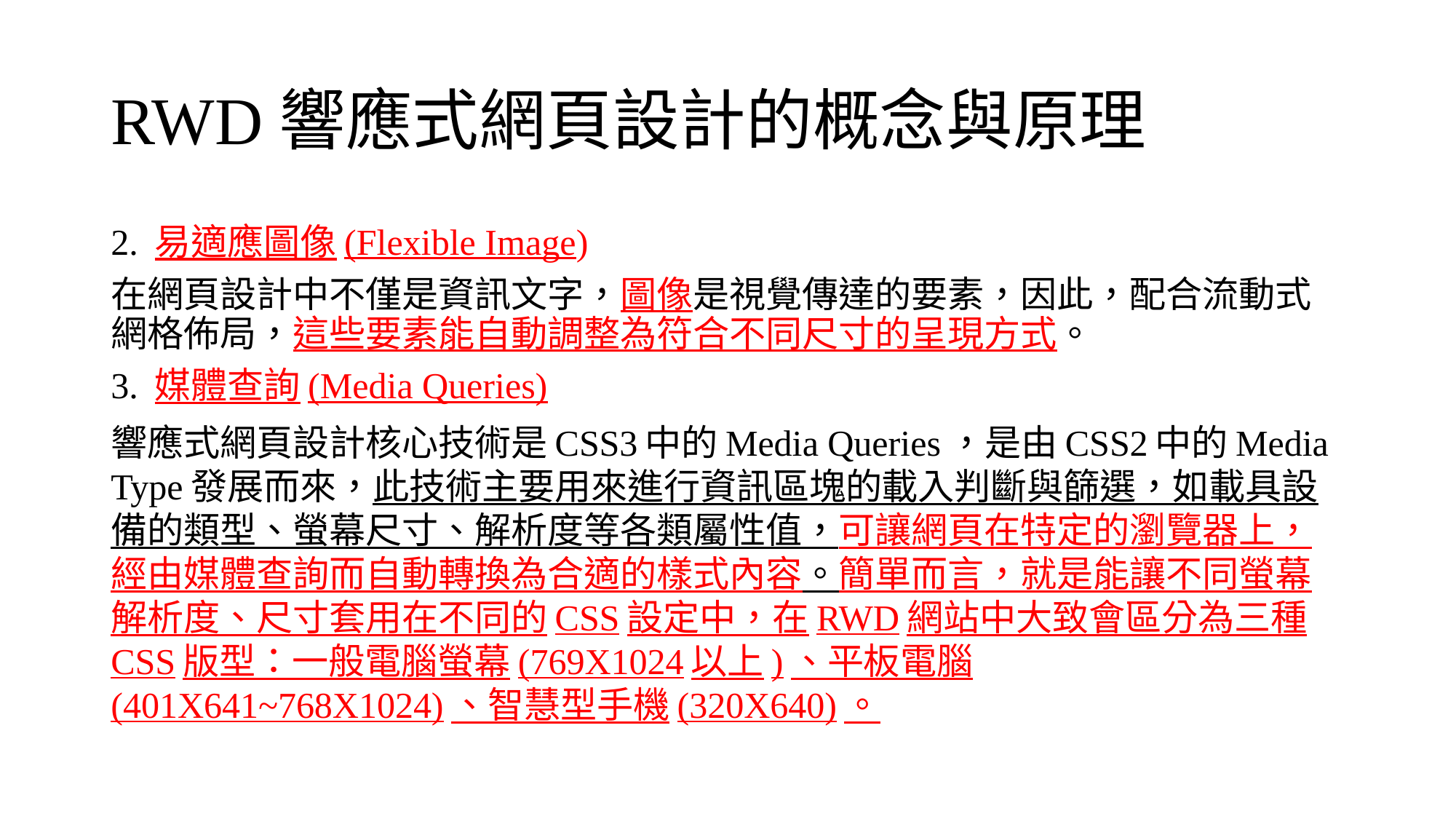

# RWD響應式網頁設計的概念與原理
2. 易適應圖像(Flexible Image)
在網頁設計中不僅是資訊文字，圖像是視覺傳達的要素，因此，配合流動式網格佈局，這些要素能自動調整為符合不同尺寸的呈現方式。
3. 媒體查詢(Media Queries)
響應式網頁設計核心技術是CSS3中的Media Queries，是由CSS2中的Media Type發展而來，此技術主要用來進行資訊區塊的載入判斷與篩選，如載具設備的類型、螢幕尺寸、解析度等各類屬性值，可讓網頁在特定的瀏覽器上，經由媒體查詢而自動轉換為合適的樣式內容。簡單而言，就是能讓不同螢幕解析度、尺寸套用在不同的CSS設定中，在RWD網站中大致會區分為三種CSS版型：一般電腦螢幕(769X1024以上)、平板電腦(401X641~768X1024)、智慧型手機(320X640)。